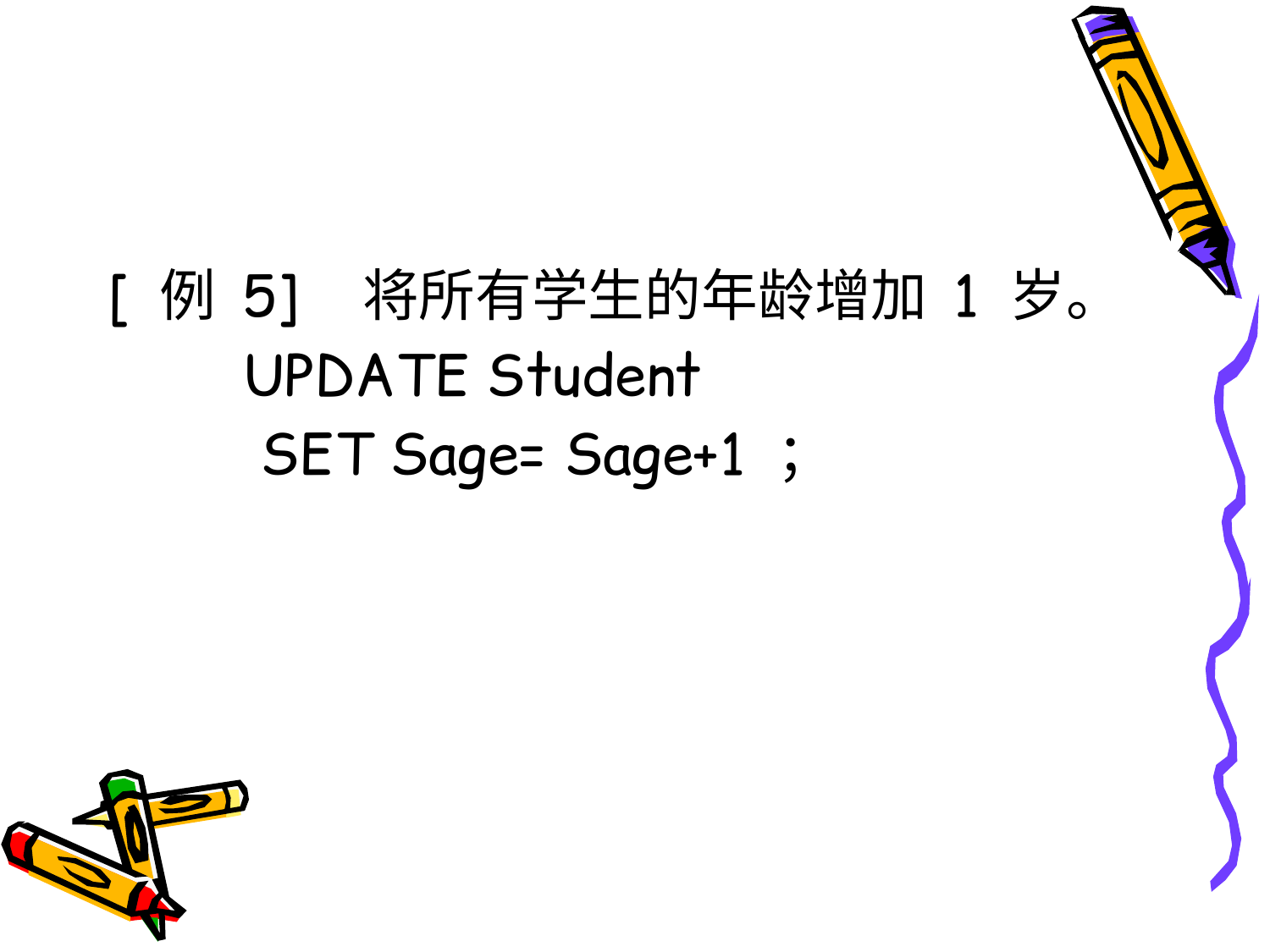

#
[ 例 5]   将所有学生的年龄增加 1 岁。
        UPDATE Student
         SET Sage= Sage+1 ；